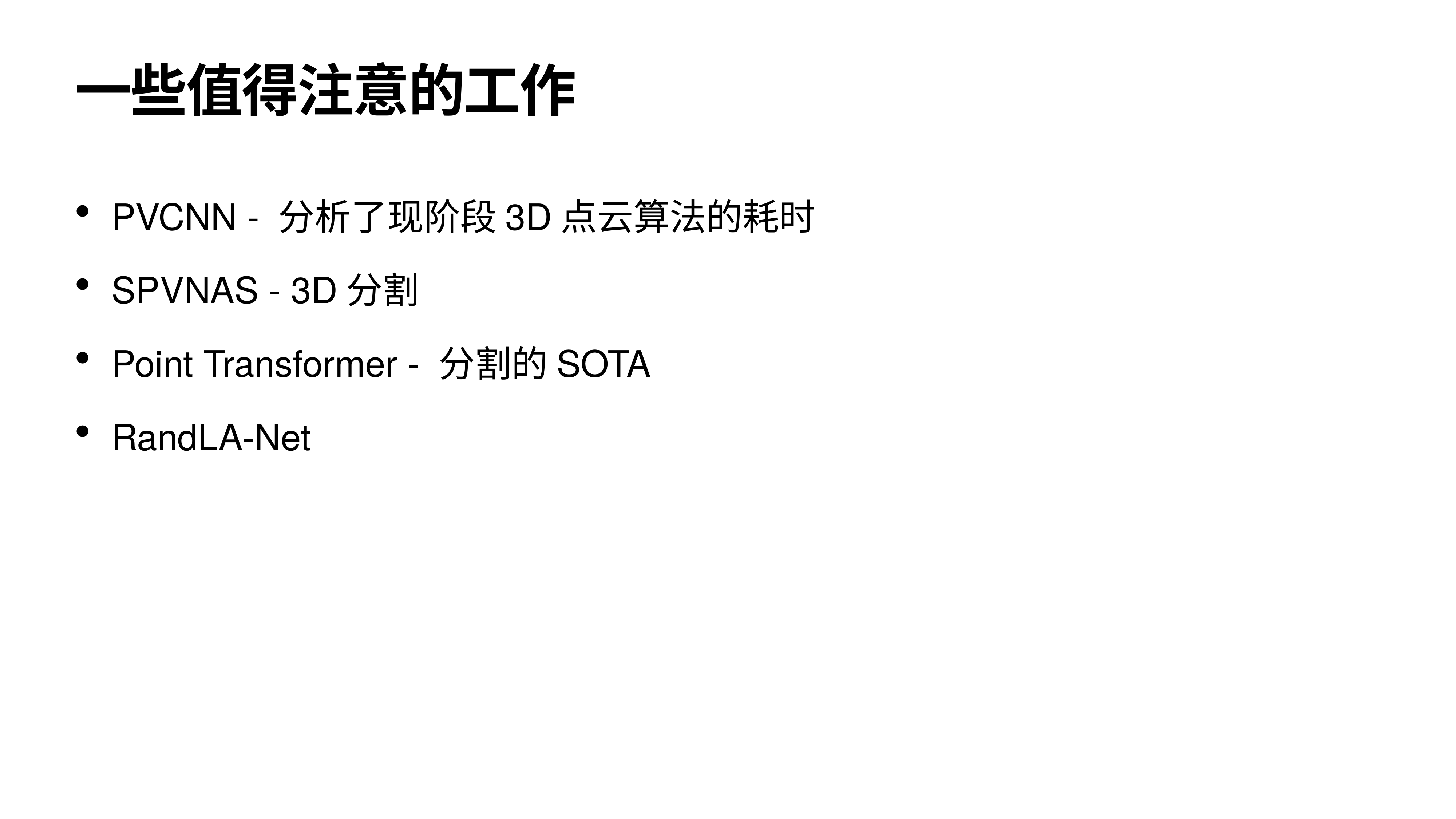

# 一些值得注意的工作
PVCNN - 分析了现阶段3D点云算法的耗时
SPVNAS - 3D分割
Point Transformer - 分割的SOTA
RandLA-Net